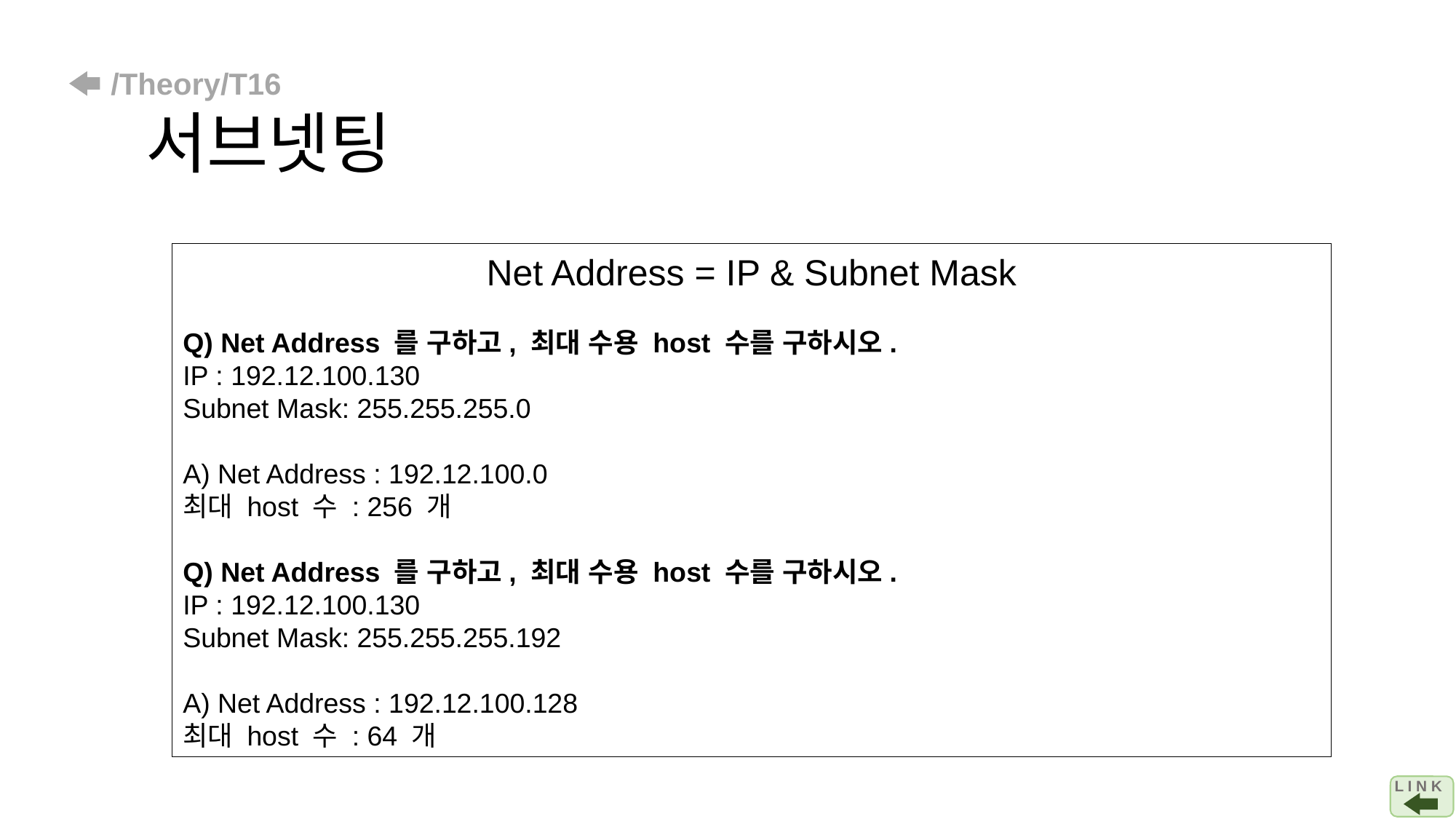

# /Theory/T16 서브넷팅

Net Address = IP & Subnet Mask

Q) Net Address 를 구하고, 최대 수용 host 수를 구하시오.
IP : 192.12.100.130
Subnet Mask: 255.255.255.0

A) Net Address : 192.12.100.0
최대 host 수 : 256 개

Q) Net Address 를 구하고, 최대 수용 host 수를 구하시오.
IP : 192.12.100.130
Subnet Mask: 255.255.255.192

A) Net Address : 192.12.100.128
최대 host 수 : 64 개
L I N K